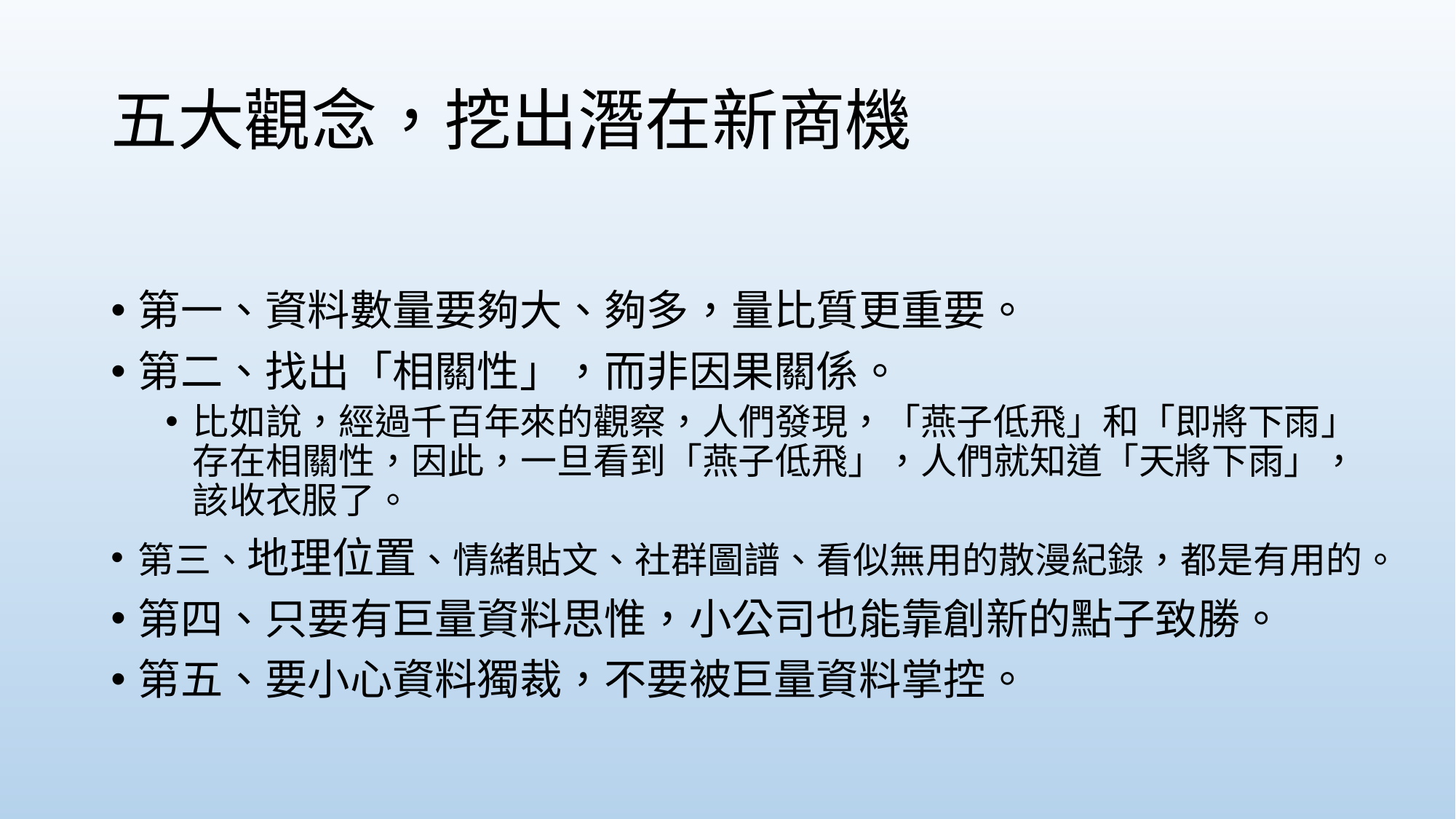

# 五大觀念，挖出潛在新商機

第一、資料數量要夠大、夠多，量比質更重要。
第二、找出「相關性」，而非因果關係。
比如說，經過千百年來的觀察，人們發現，「燕子低飛」和「即將下雨」存在相關性，因此，一旦看到「燕子低飛」，人們就知道「天將下雨」，該收衣服了。
第三、地理位置、情緒貼文、社群圖譜、看似無用的散漫紀錄，都是有用的。
第四、只要有巨量資料思惟，小公司也能靠創新的點子致勝。
第五、要小心資料獨裁，不要被巨量資料掌控。